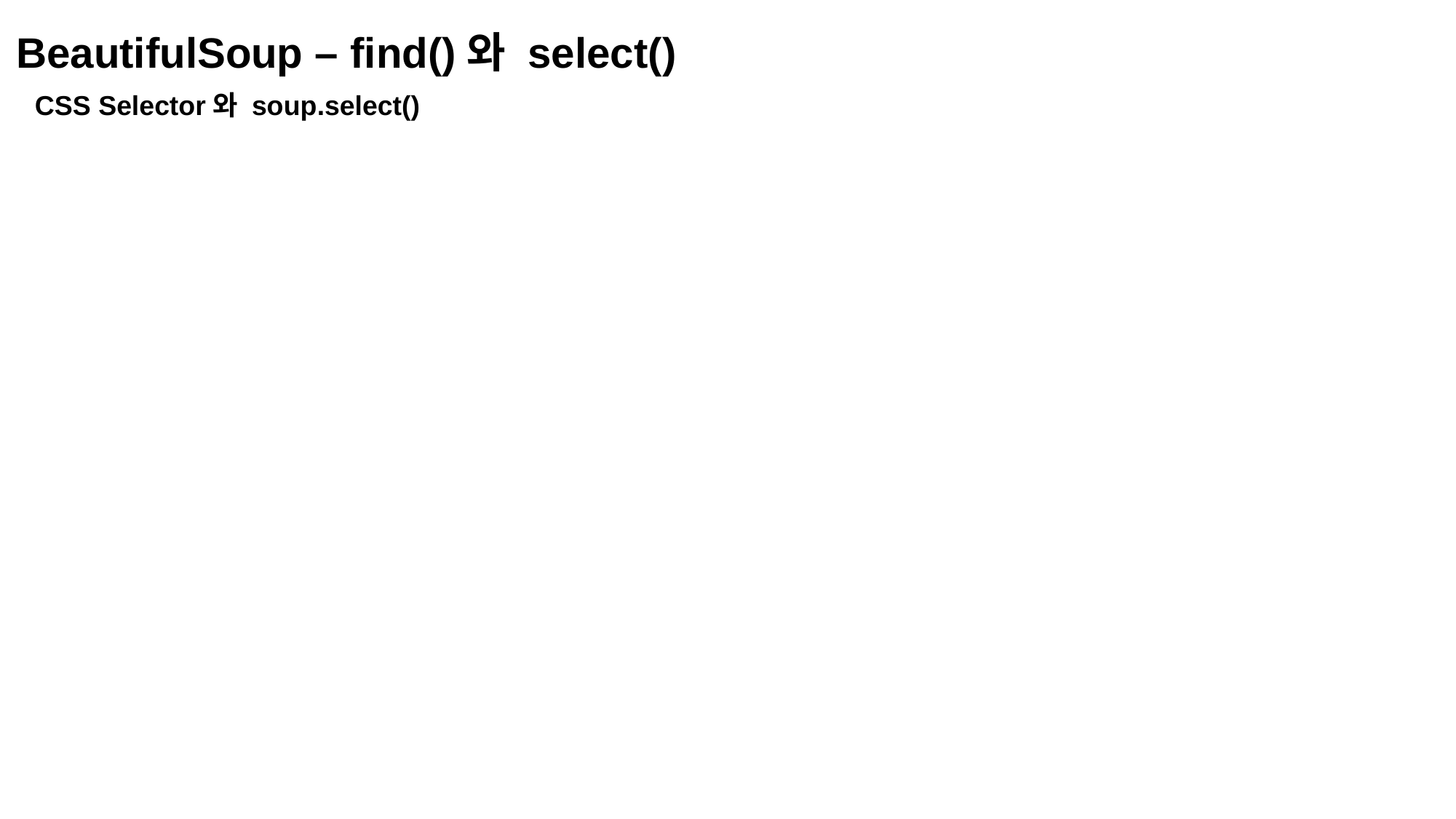

BeautifulSoup – find()와 select()
CSS Selector와 soup.select()